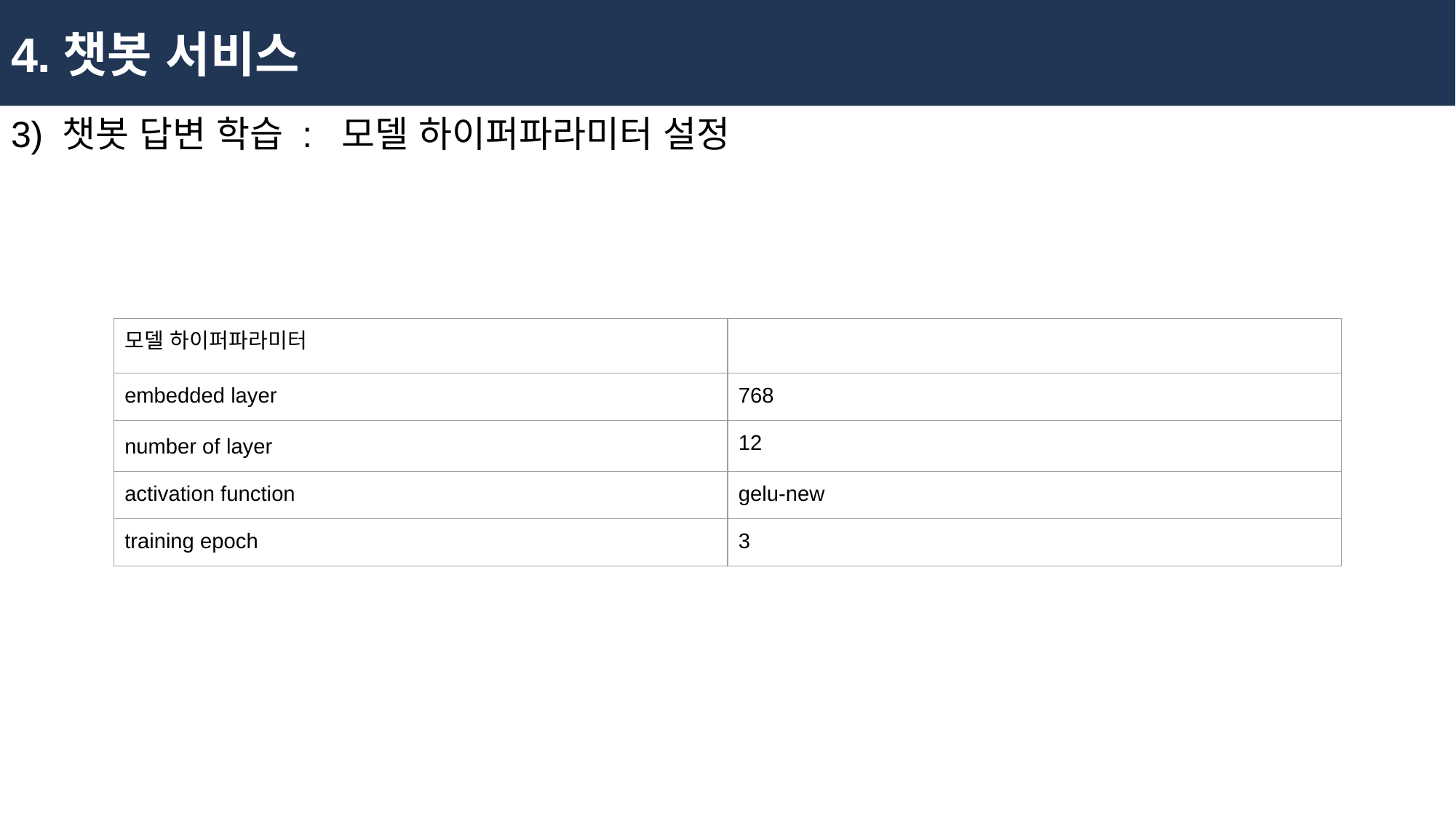

4.챗봇 서비스
3) 챗봇 답변 학습 :  모델 하이퍼파라미터 설정
| 모델 하이퍼파라미터 |  |
| --- | --- |
| embedded layer | 768 |
| number of layer | 12 |
| activation function | gelu-new |
| training epoch | 3 |